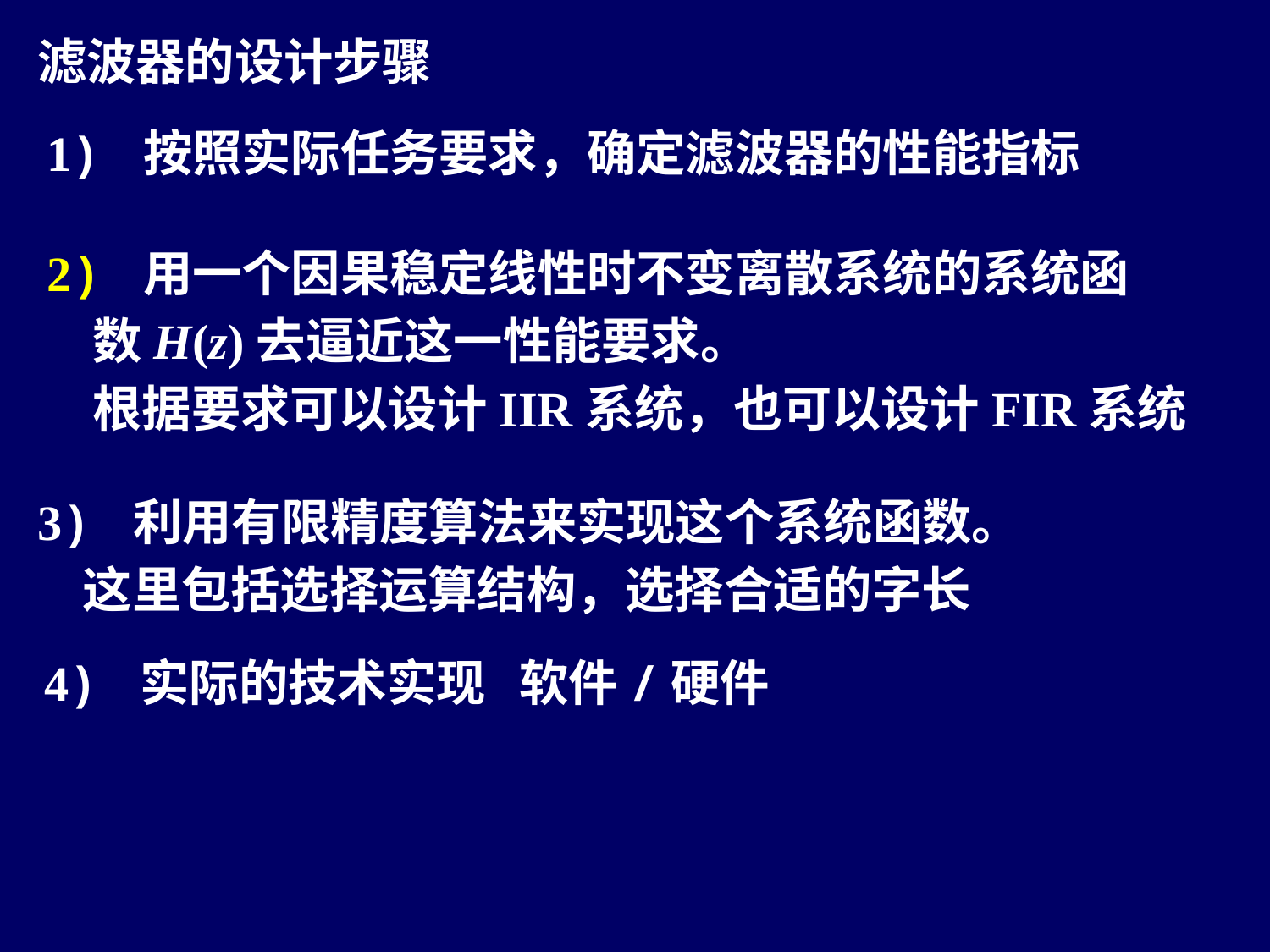

滤波器的设计步骤
1) 按照实际任务要求，确定滤波器的性能指标
2) 用一个因果稳定线性时不变离散系统的系统函
   数H(z)去逼近这一性能要求。
   根据要求可以设计IIR系统，也可以设计FIR系统
3) 利用有限精度算法来实现这个系统函数。
   这里包括选择运算结构，选择合适的字长
4) 实际的技术实现   软件/硬件